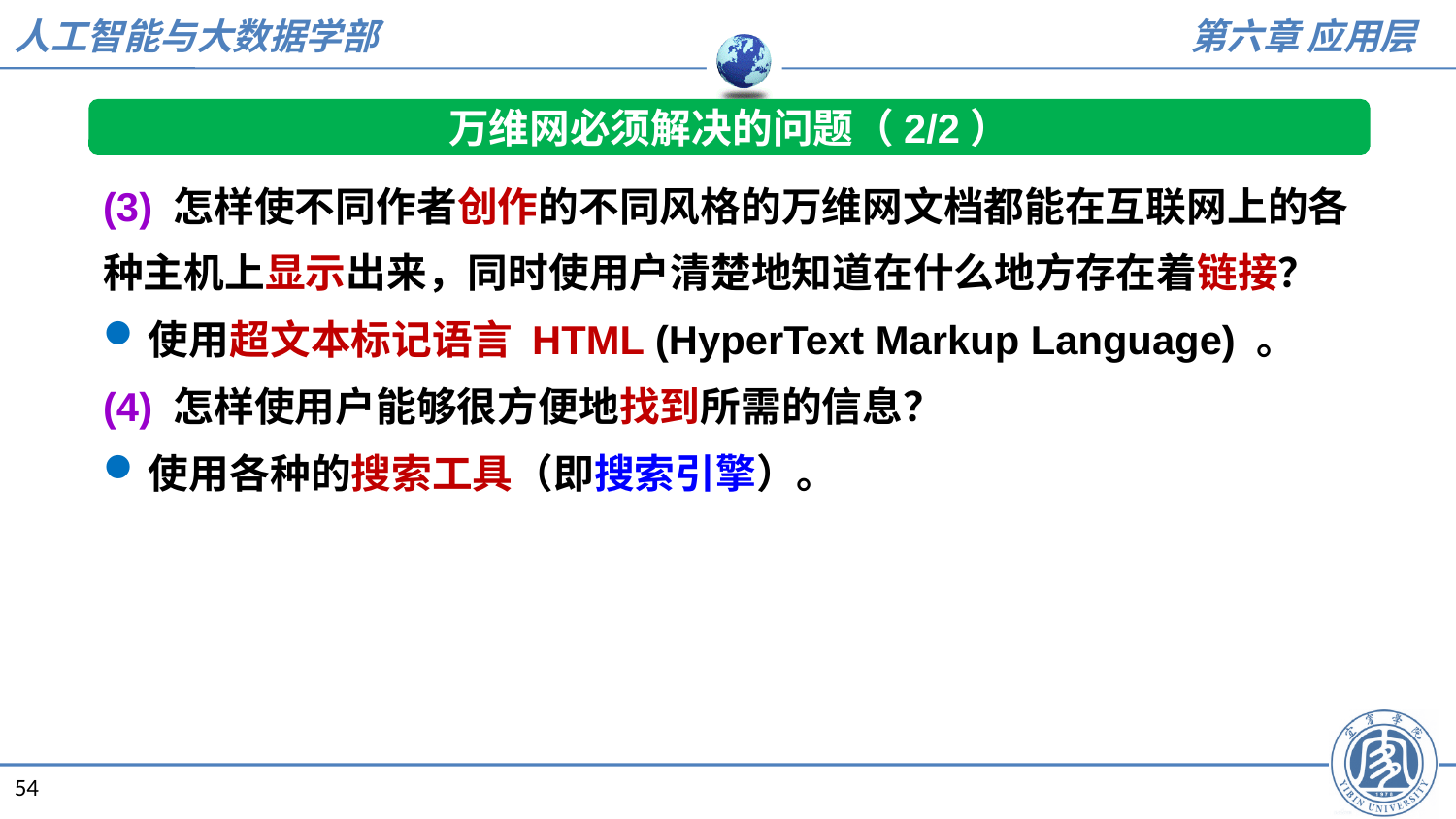

万维网必须解决的问题（2/2）

(3) 怎样使不同作者创作的不同风格的万维网文档都能在互联网上的各种主机上显示出来，同时使用户清楚地知道在什么地方存在着链接？
使用超文本标记语言 HTML (HyperText Markup Language) 。
(4) 怎样使用户能够很方便地找到所需的信息？
使用各种的搜索工具（即搜索引擎）。
54